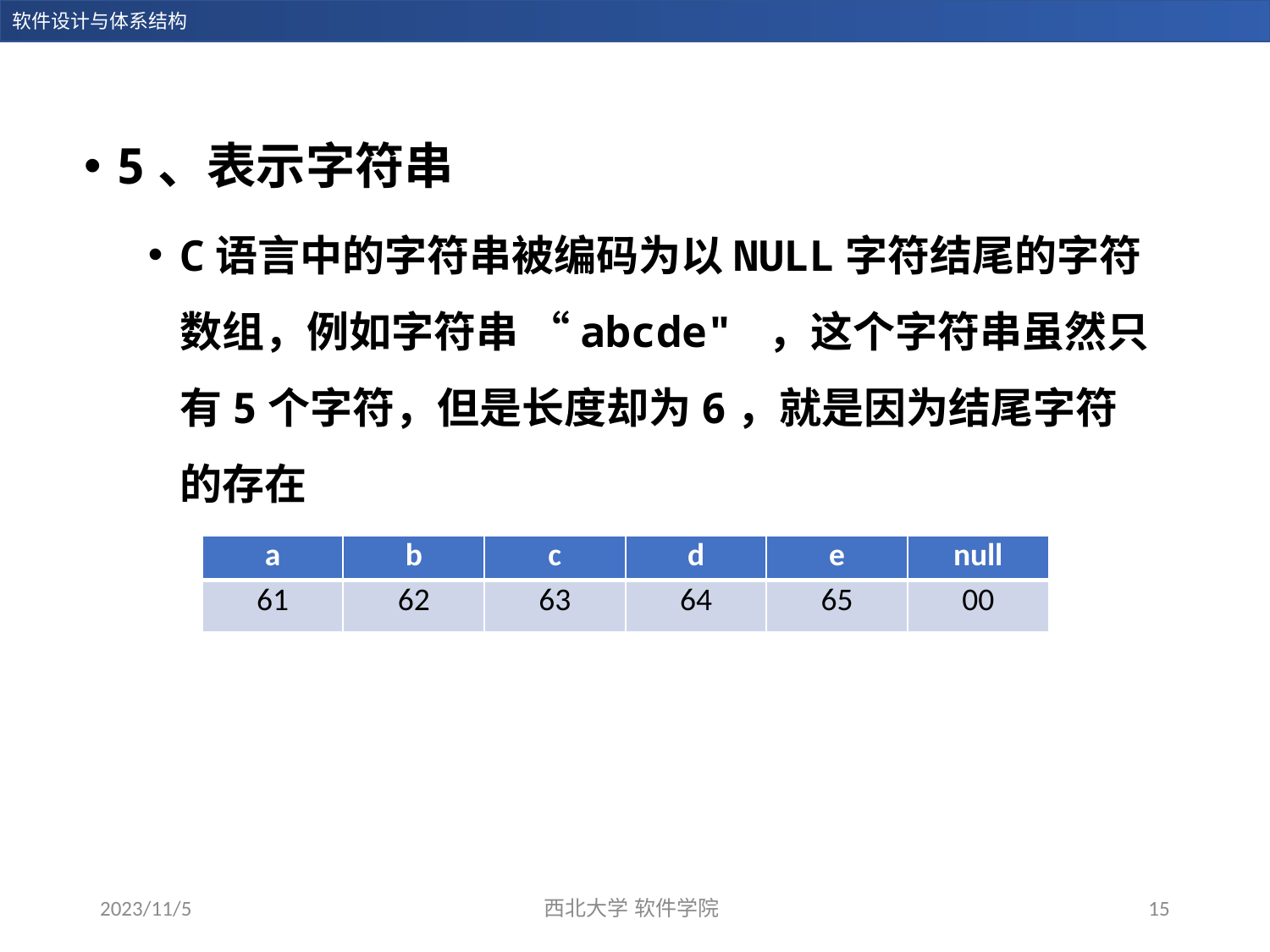

5、表示字符串
C语言中的字符串被编码为以NULL字符结尾的字符数组，例如字符串 “abcde" ，这个字符串虽然只有5个字符，但是长度却为6，就是因为结尾字符的存在
| a | b | c | d | e | null |
| --- | --- | --- | --- | --- | --- |
| 61 | 62 | 63 | 64 | 65 | 00 |
2023/11/5
西北大学 软件学院
15